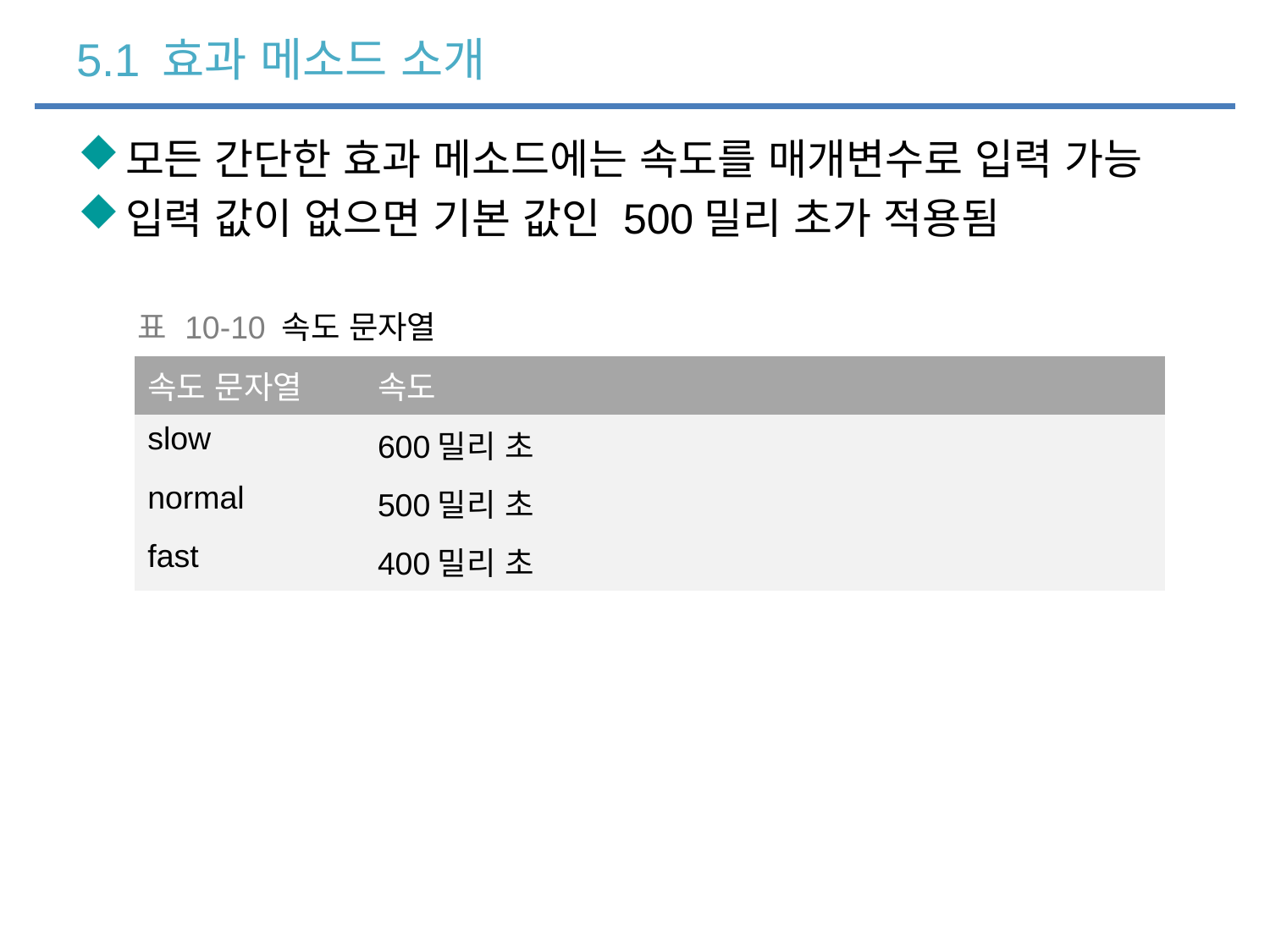

# 5.1 효과 메소드 소개
모든 간단한 효과 메소드에는 속도를 매개변수로 입력 가능
입력 값이 없으면 기본 값인 500밀리 초가 적용됨
| 표 10-10 속도 문자열 |
| --- |
| 속도 문자열 | 속도 |
| --- | --- |
| slow | 600밀리 초 |
| normal | 500밀리 초 |
| fast | 400밀리 초 |